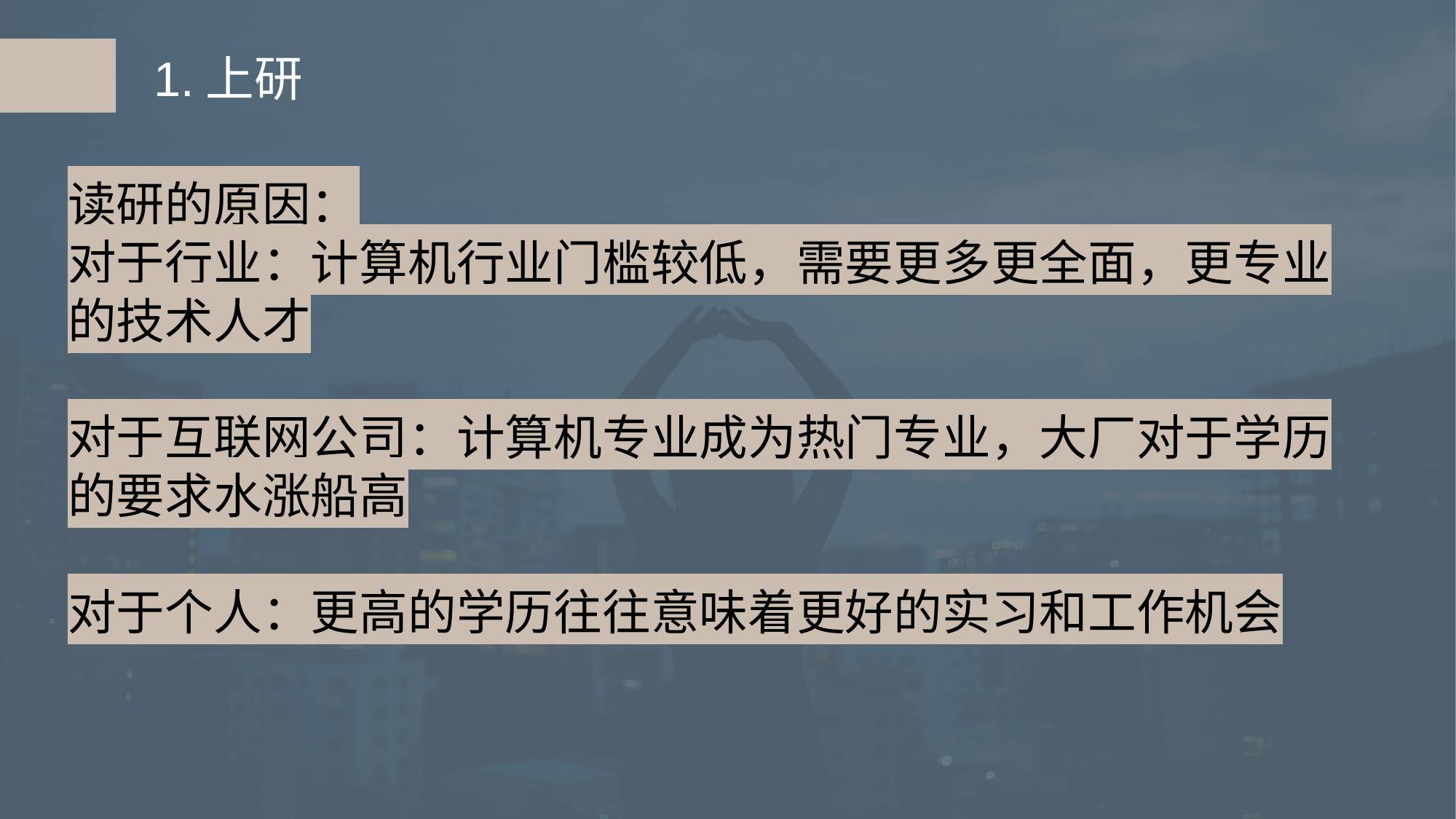

1.上研
读研的原因：
对于行业：计算机行业门槛较低，需要更多更全面，更专业的技术人才

对于互联网公司：计算机专业成为热门专业，大厂对于学历的要求水涨船高

对于个人：更高的学历往往意味着更好的实习和工作机会